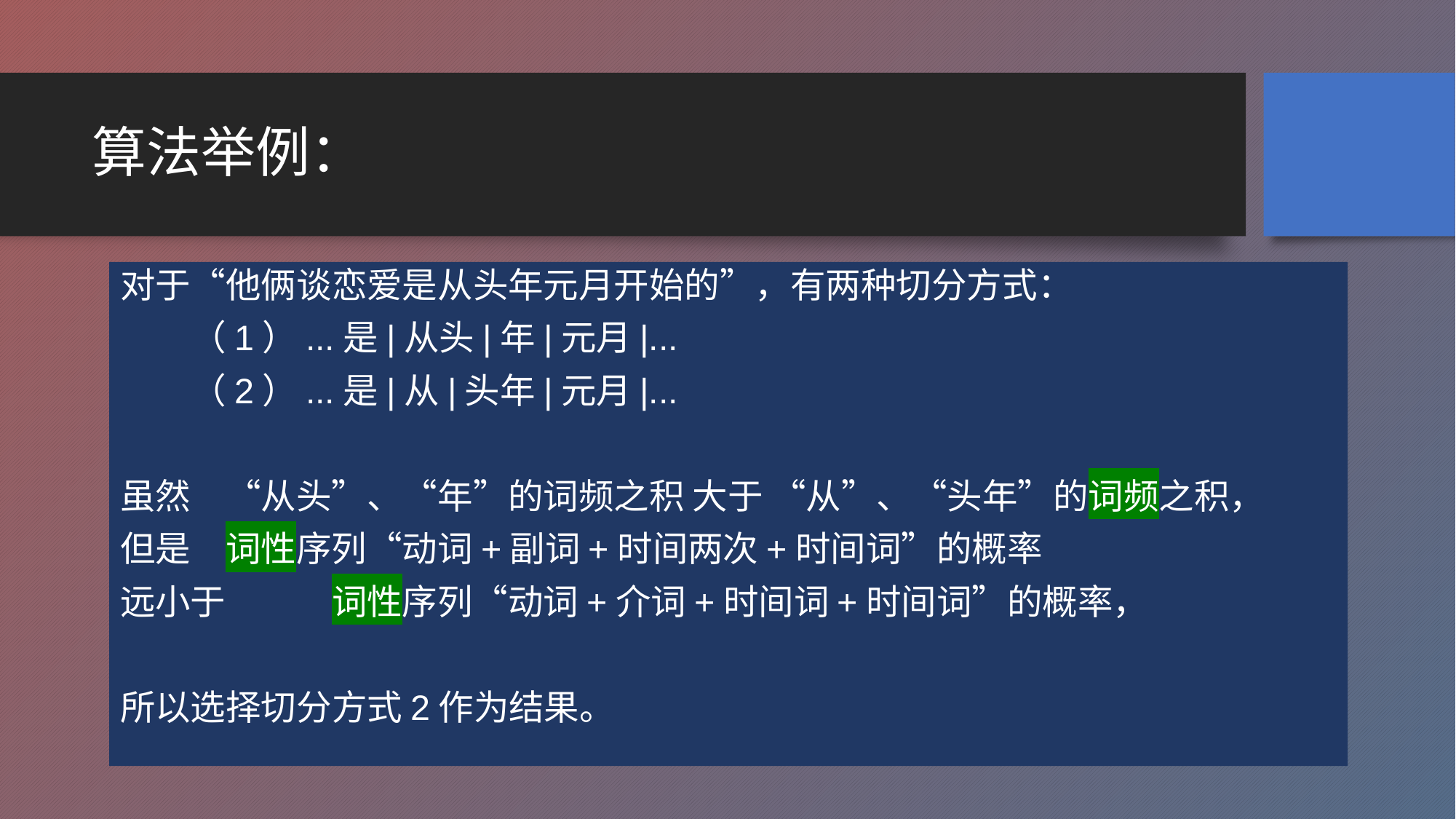

# 算法举例：
对于“他俩谈恋爱是从头年元月开始的”，有两种切分方式：
        （1）...是|从头|年|元月|...
        （2）...是|从|头年|元月|...

虽然		“从头”、“年”的词频之积 大于 “从”、“头年”的词频之积，
但是		词性序列“动词+副词+时间两次+时间词”的概率
远小于	词性序列“动词+介词+时间词+时间词”的概率，

所以选择切分方式2作为结果。